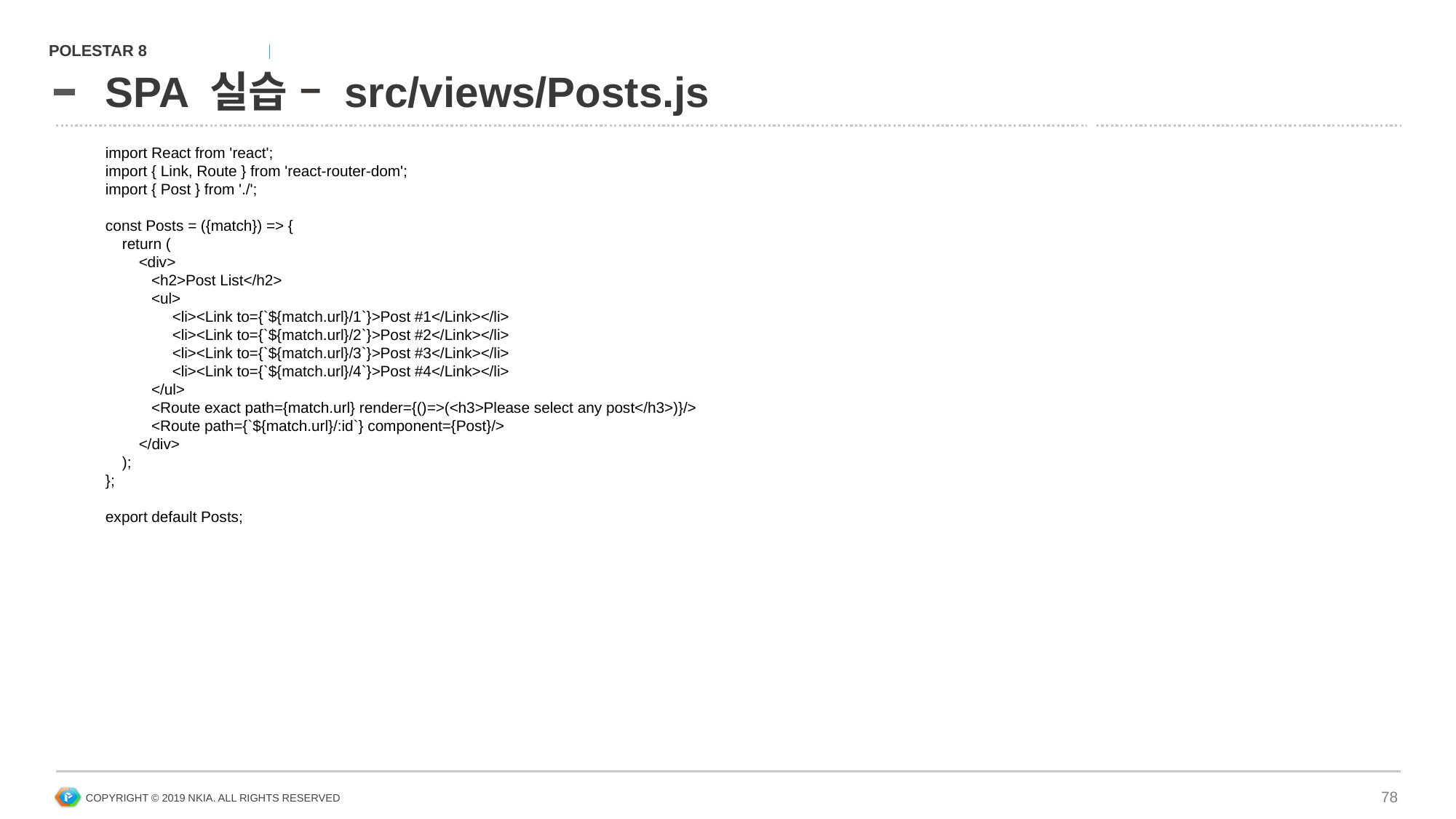

# SPA 실습 – src/views/Posts.js
import React from 'react';
import { Link, Route } from 'react-router-dom';
import { Post } from './';

const Posts = ({match}) => {
    return (
        <div>
           <h2>Post List</h2>
           <ul>
                <li><Link to={`${match.url}/1`}>Post #1</Link></li>
                <li><Link to={`${match.url}/2`}>Post #2</Link></li>
                <li><Link to={`${match.url}/3`}>Post #3</Link></li>
                <li><Link to={`${match.url}/4`}>Post #4</Link></li>
           </ul>
           <Route exact path={match.url} render={()=>(<h3>Please select any post</h3>)}/>
           <Route path={`${match.url}/:id`} component={Post}/>
        </div>
    );
};

export default Posts;